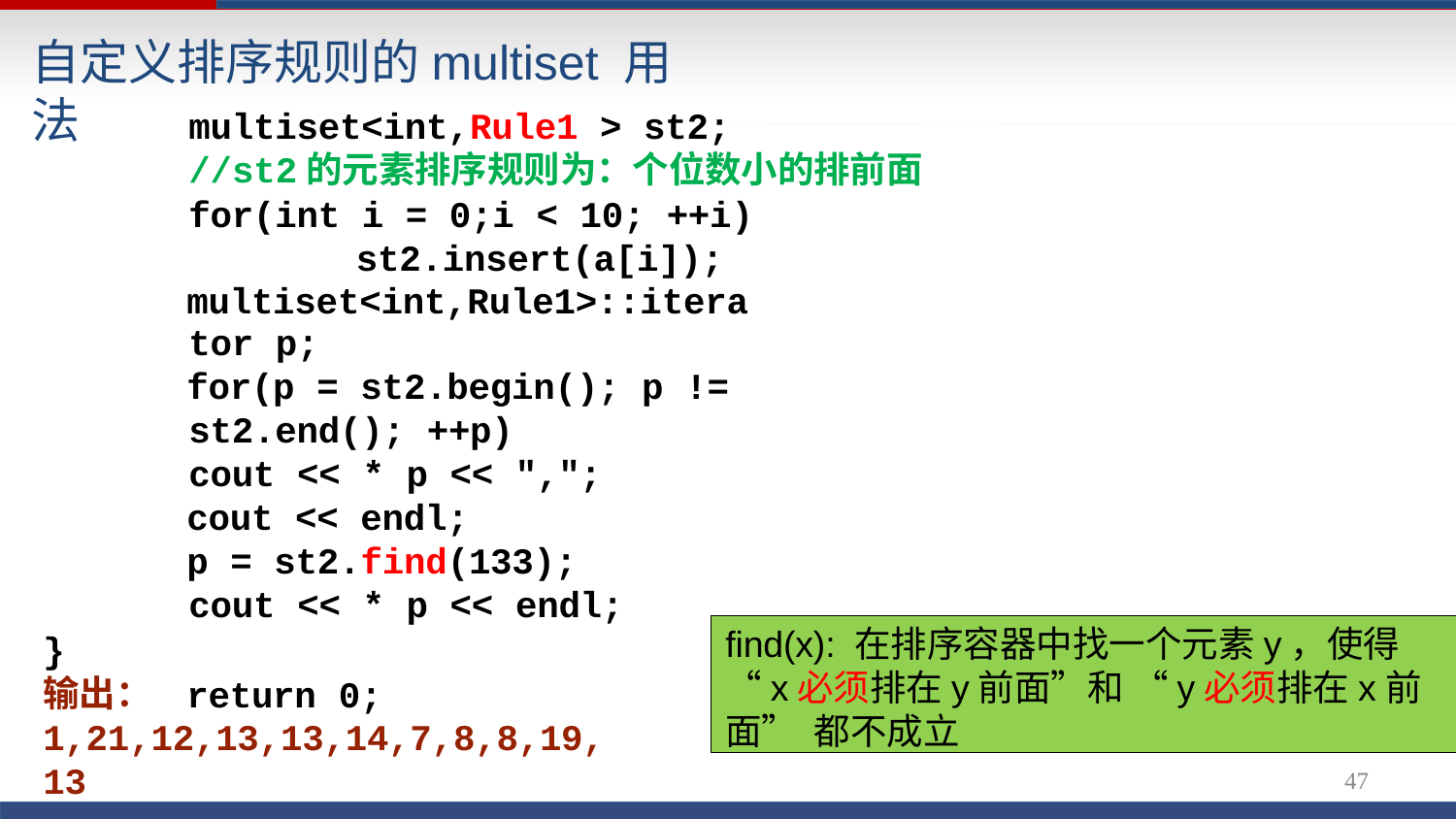

# 自定义排序规则的multiset 用法
multiset<int,Rule1 > st2;
//st2的元素排序规则为：个位数小的排前面
for(int i = 0;i < 10; ++i)  st2.insert(a[i]);
multiset<int,Rule1>::iterator p;
for(p = st2.begin(); p != st2.end(); ++p)
cout << * p << ",";
cout << endl;
p = st2.find(133);  cout << * p << endl;

return 0;
find(x): 在排序容器中找一个元素y，使得 “x必须排在y前面”和 “y必须排在x前面”  都不成立
}
输出：
1,21,12,13,13,14,7,8,8,19,
13
47